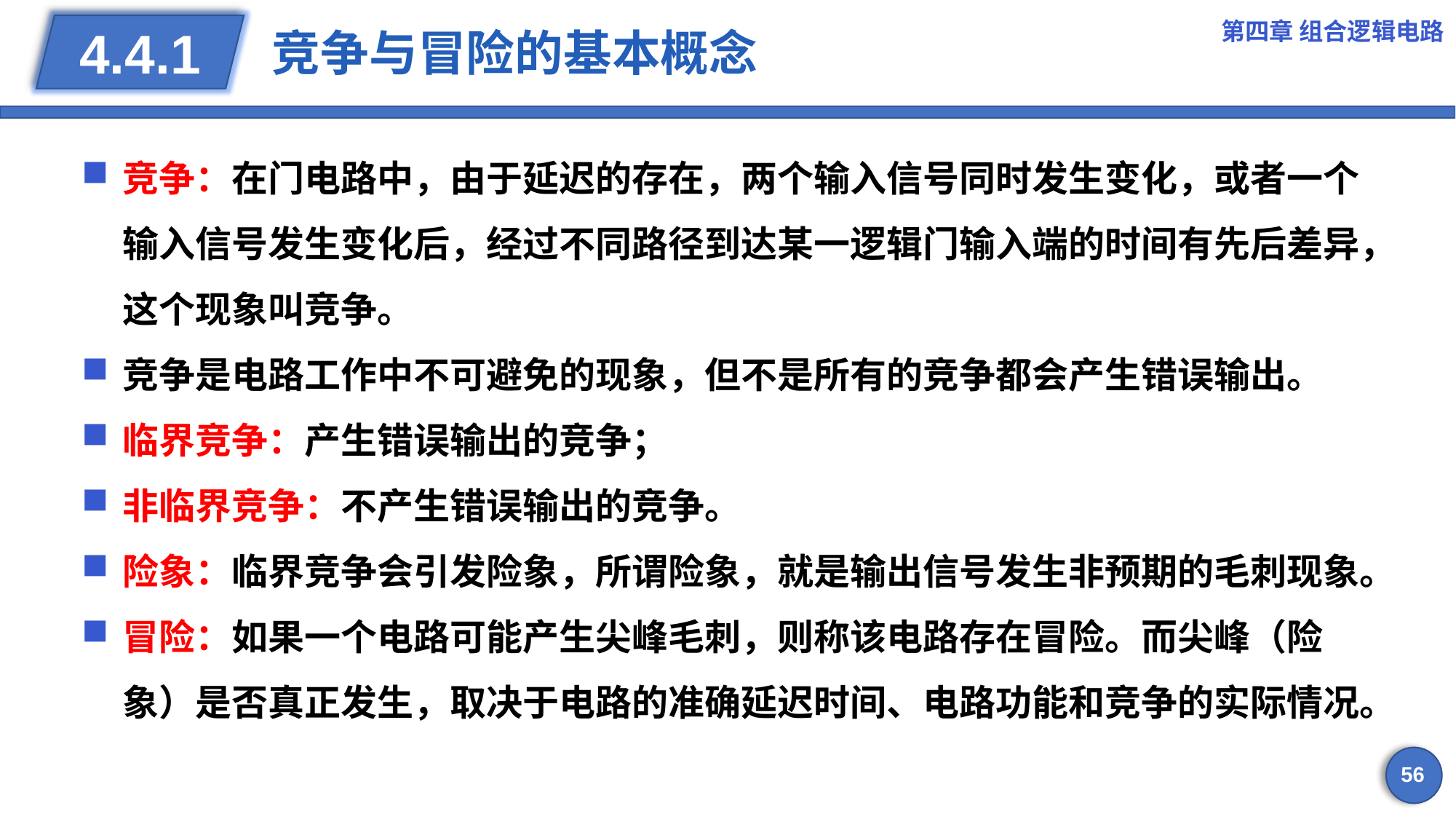

第四章 组合逻辑电路
# 竞争与冒险的基本概念
4.4.1
竞争：在门电路中，由于延迟的存在，两个输入信号同时发生变化，或者一个输入信号发生变化后，经过不同路径到达某一逻辑门输入端的时间有先后差异，这个现象叫竞争。
竞争是电路工作中不可避免的现象，但不是所有的竞争都会产生错误输出。
临界竞争：产生错误输出的竞争；
非临界竞争：不产生错误输出的竞争。
险象：临界竞争会引发险象，所谓险象，就是输出信号发生非预期的毛刺现象。
冒险：如果一个电路可能产生尖峰毛刺，则称该电路存在冒险。而尖峰（险象）是否真正发生，取决于电路的准确延迟时间、电路功能和竞争的实际情况。
56